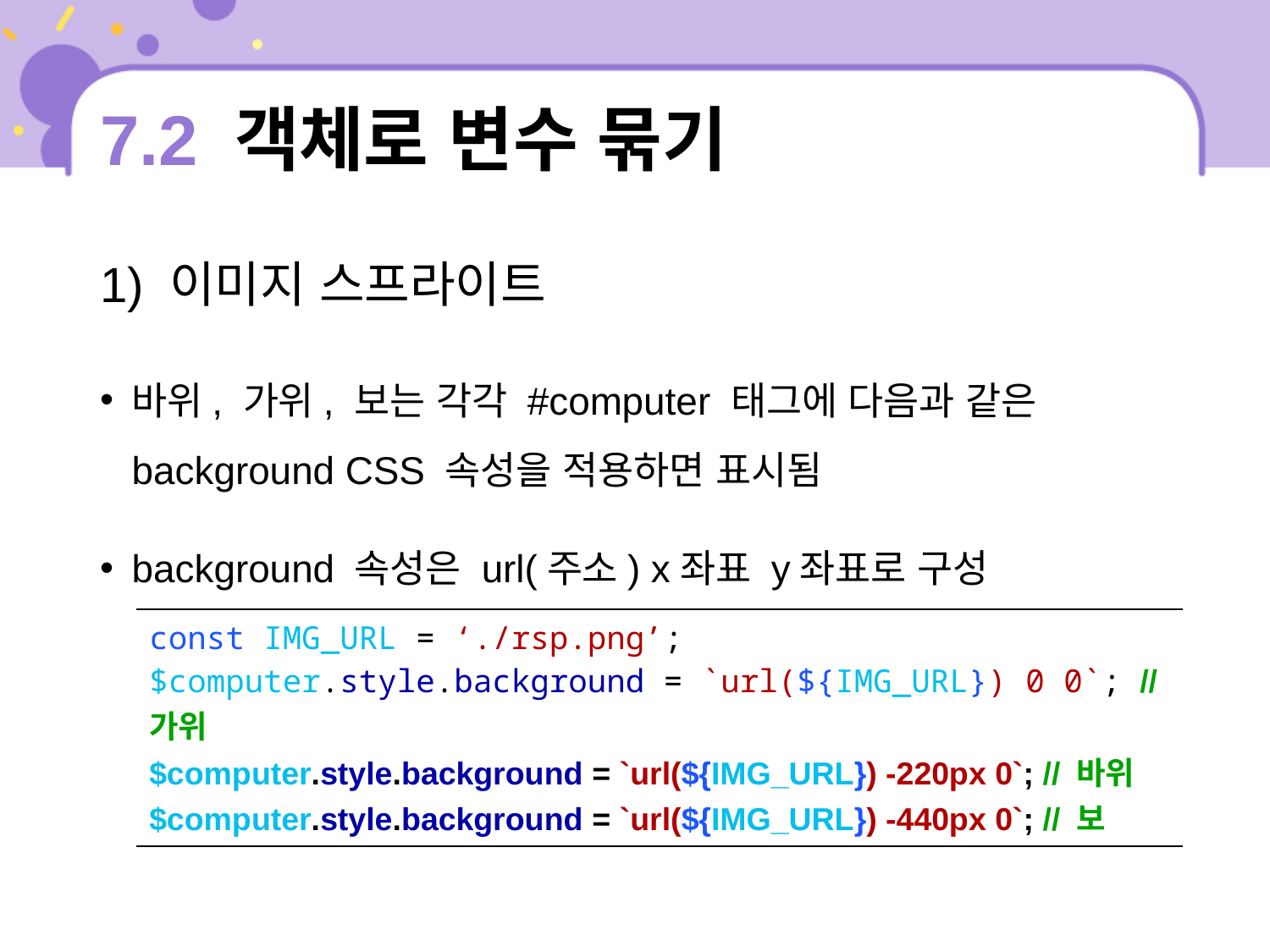

# 7.2 객체로 변수 묶기
1) 이미지 스프라이트
바위, 가위, 보는 각각 #computer 태그에 다음과 같은 background CSS 속성을 적용하면 표시됨
background 속성은 url(주소) x좌표 y좌표로 구성
| const IMG\_URL = ‘./rsp.png’; $computer.style.background = `url(${IMG\_URL}) 0 0`; // 가위 $computer.style.background = `url(${IMG\_URL}) -220px 0`; // 바위 $computer.style.background = `url(${IMG\_URL}) -440px 0`; // 보 |
| --- |